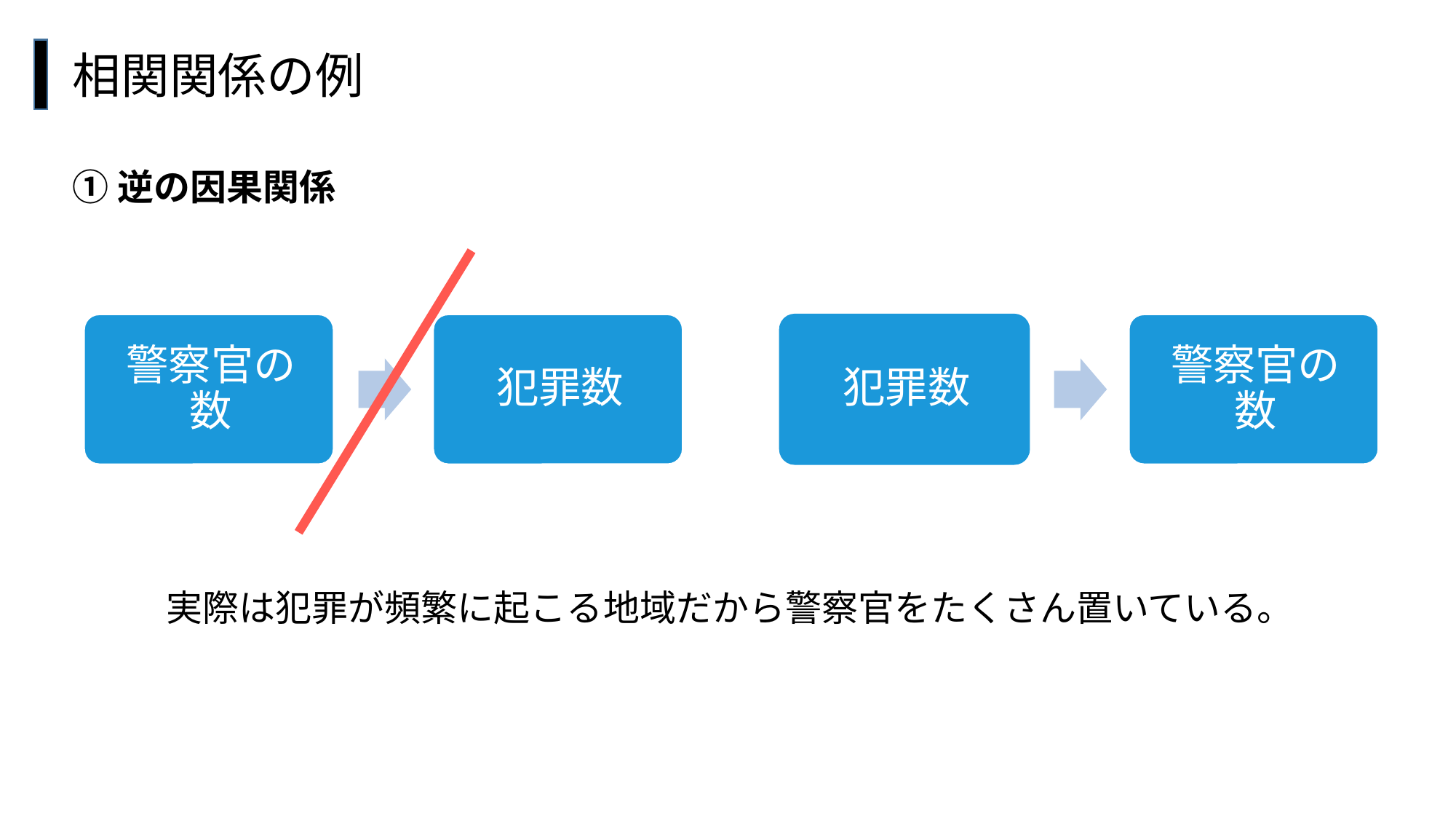

相関関係の例
#
①逆の因果関係
警察官の数

犯罪数
犯罪数

警察官の数
実際は犯罪が頻繁に起こる地域だから警察官をたくさん置いている。